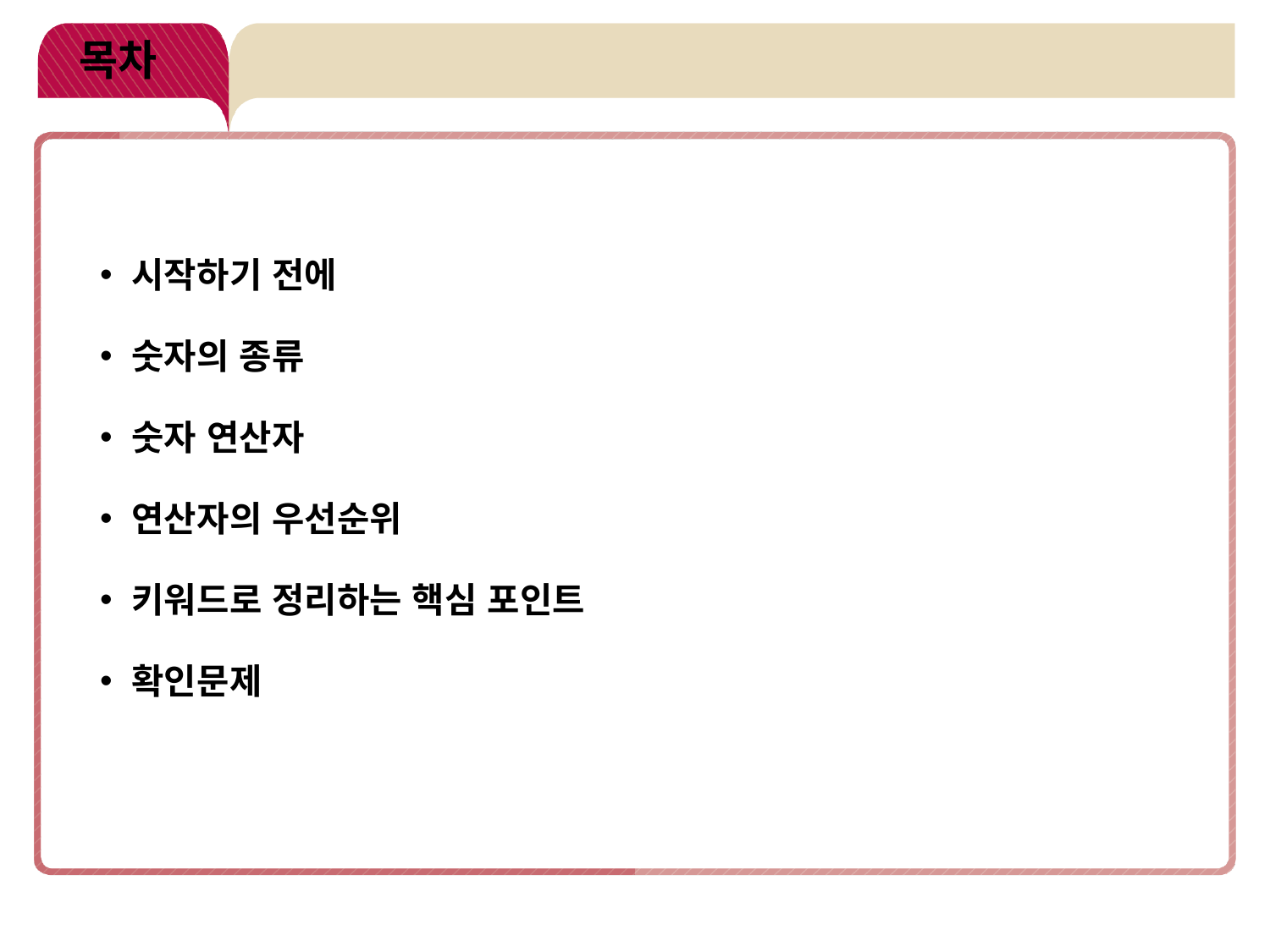

# 목차

시작하기 전에
숫자의 종류
숫자 연산자
연산자의 우선순위
키워드로 정리하는 핵심 포인트
확인문제